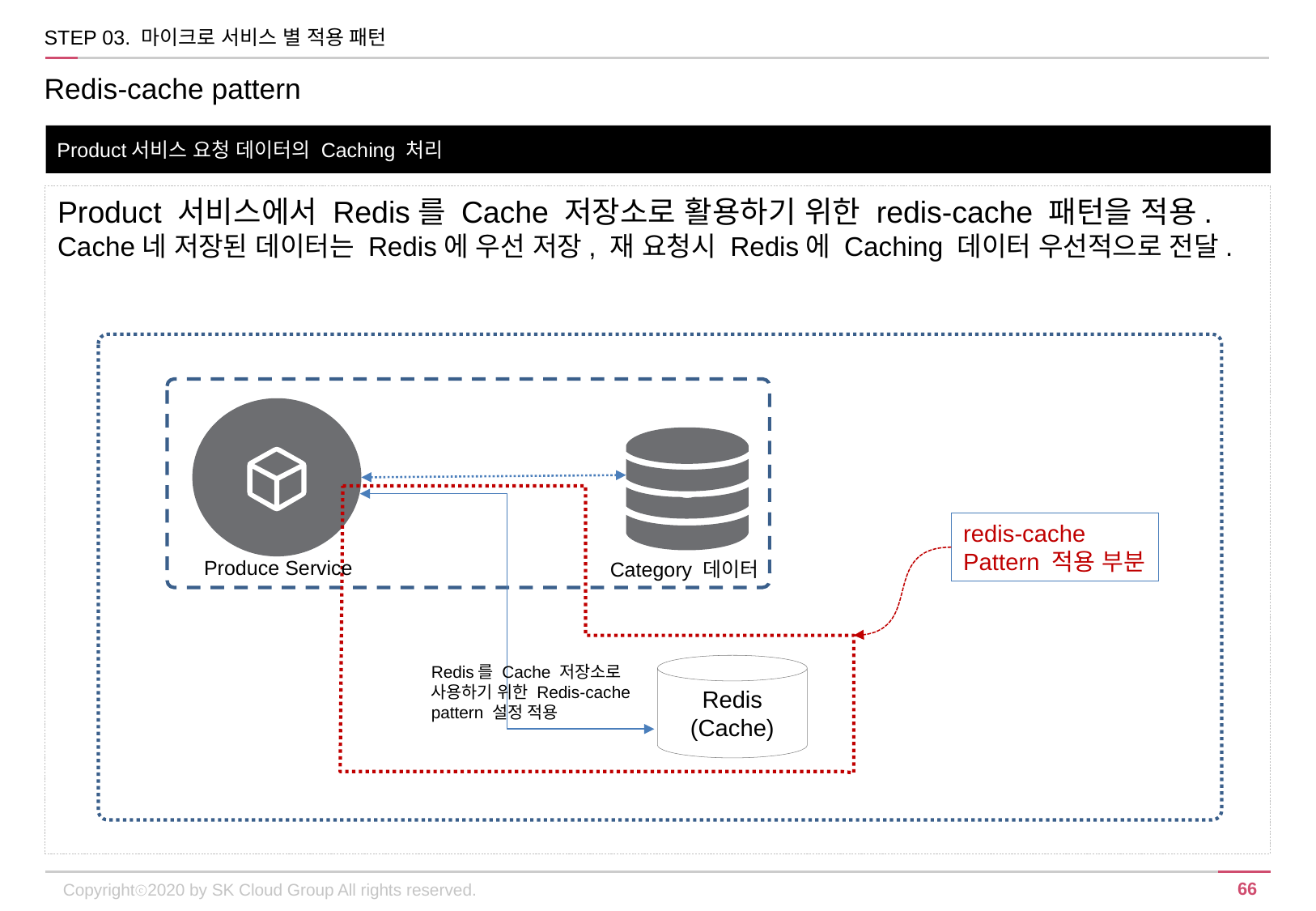

STEP 03. 마이크로 서비스 별 적용 패턴
Redis-cache pattern
Product서비스 요청 데이터의 Caching 처리
Product 서비스에서 Redis를 Cache 저장소로 활용하기 위한 redis-cache 패턴을 적용.
Cache네 저장된 데이터는 Redis에 우선 저장, 재 요청시 Redis에 Caching 데이터 우선적으로 전달.

redis-cache
Pattern 적용 부분
Produce Service
Category 데이터
Redis를 Cache 저장소로
사용하기 위한 Redis-cache
pattern 설정 적용
Redis
(Cache)
Copyrightⓒ2020 by SK Cloud Group All rights reserved.